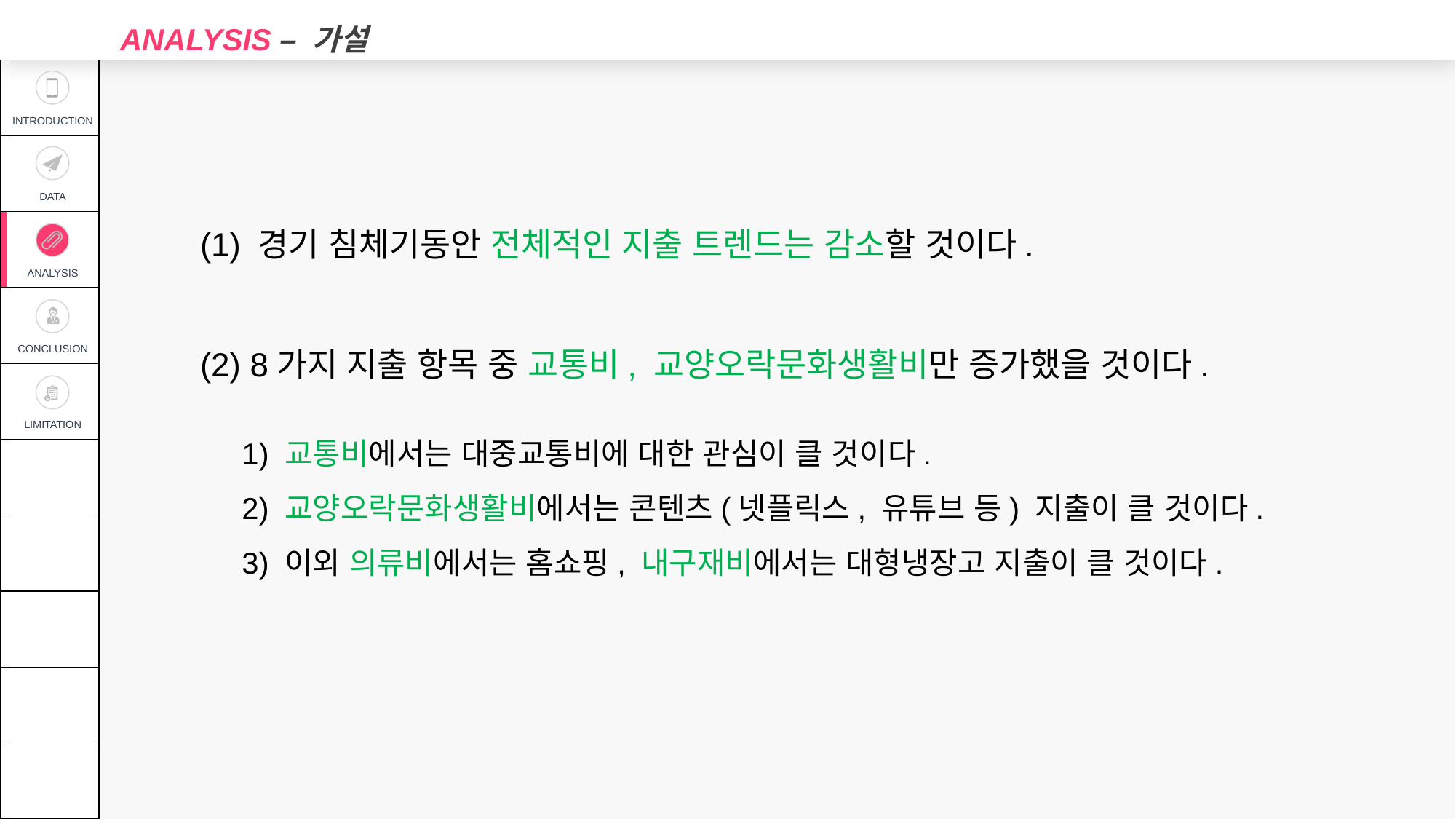

ANALYSIS – 가설
|  | INTRODUCTION |
| --- | --- |
|  | DATA |
|  | ANALYSIS |
|  | CONCLUSION |
|  | LIMITATION |
|  |  |
|  |  |
|  |  |
|  |  |
|  |  |

(1) 경기 침체기동안 전체적인 지출 트렌드는 감소할 것이다.

(2) 8가지 지출 항목 중 교통비, 교양오락문화생활비만 증가했을 것이다.

     1) 교통비에서는 대중교통비에 대한 관심이 클 것이다.
     2) 교양오락문화생활비에서는 콘텐츠(넷플릭스, 유튜브 등) 지출이 클 것이다.
     3) 이외 의류비에서는 홈쇼핑, 내구재비에서는 대형냉장고 지출이 클 것이다.